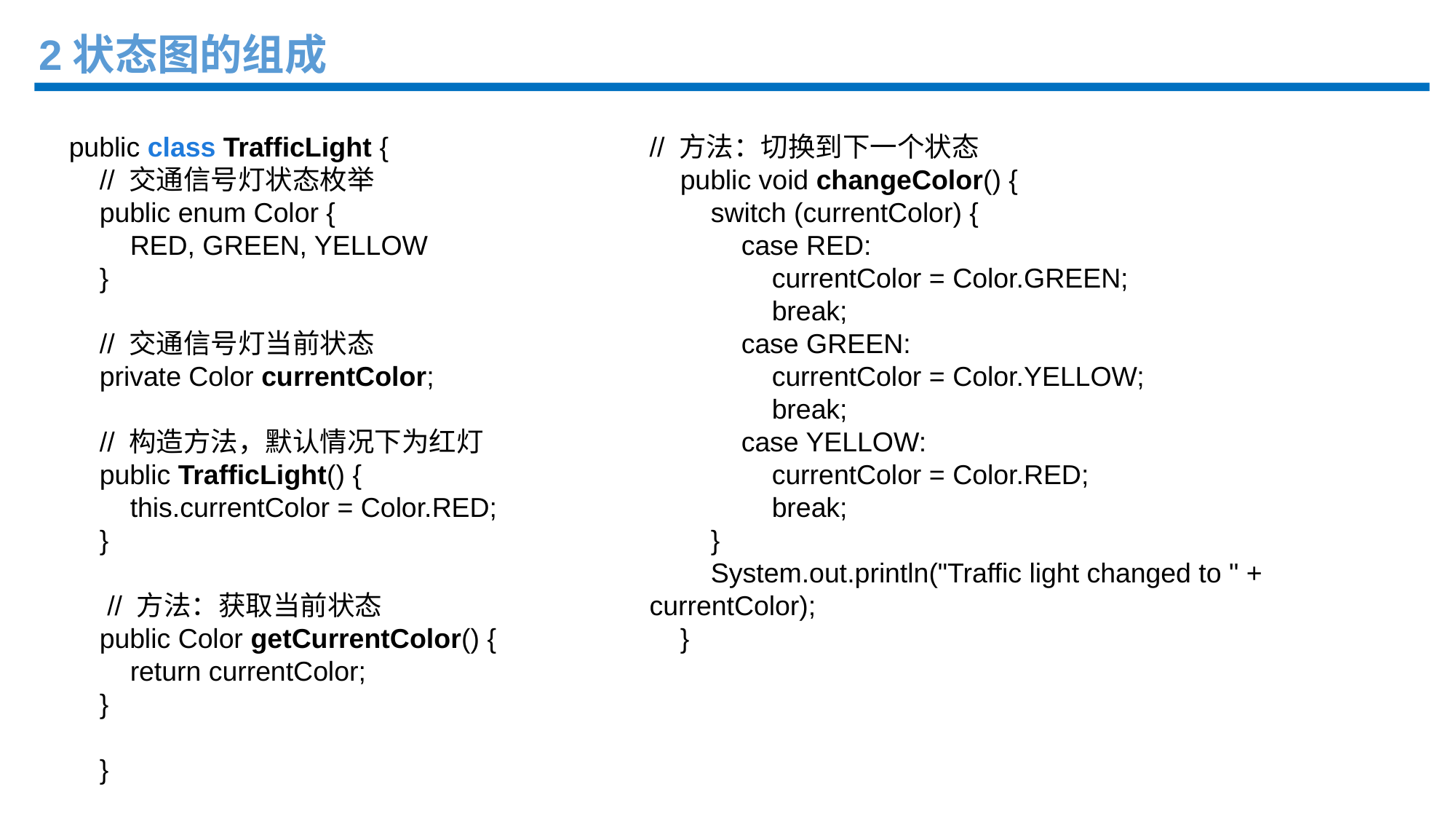

2状态图的组成
public class TrafficLight {
    // 交通信号灯状态枚举
    public enum Color {
        RED, GREEN, YELLOW
    }

    // 交通信号灯当前状态
    private Color currentColor;

    // 构造方法，默认情况下为红灯
    public TrafficLight() {
        this.currentColor = Color.RED;
    }

     // 方法：获取当前状态
    public Color getCurrentColor() {
        return currentColor;
    }

    }
// 方法：切换到下一个状态
    public void changeColor() {
        switch (currentColor) {
            case RED:
                currentColor = Color.GREEN;
                break;
            case GREEN:
                currentColor = Color.YELLOW;
                break;
            case YELLOW:
                currentColor = Color.RED;
                break;
        }
        System.out.println("Traffic light changed to " + currentColor);
    }